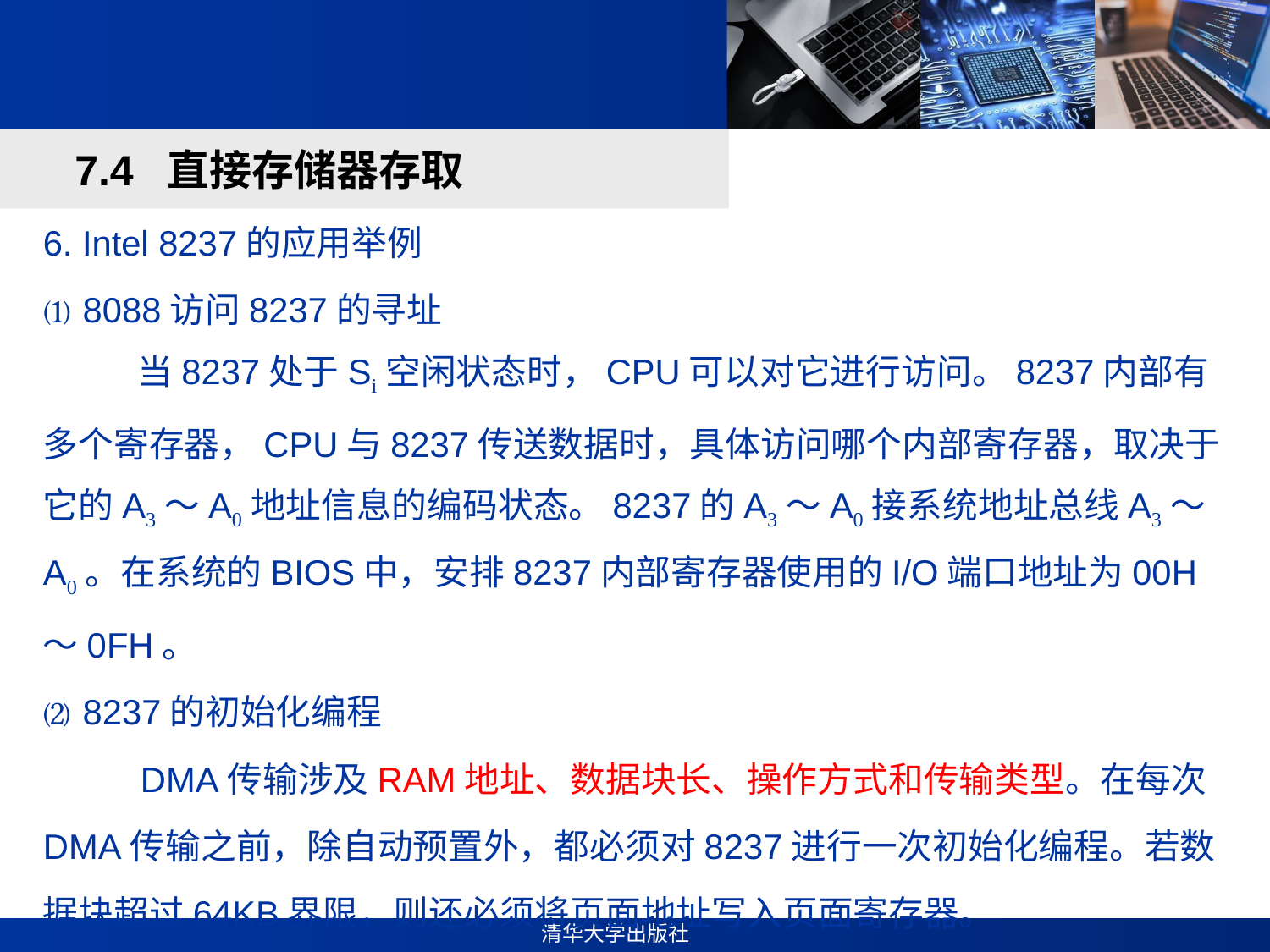

#
7.4  直接存储器存取
6. Intel 8237的应用举例
⑴ 8088访问8237的寻址
           当8237处于Si空闲状态时，CPU可以对它进行访问。8237内部有多个寄存器，CPU与8237传送数据时，具体访问哪个内部寄存器，取决于它的A3～A0地址信息的编码状态。8237的A3～A0接系统地址总线A3～A0。在系统的BIOS中，安排8237内部寄存器使用的I/O端口地址为00H～0FH。
⑵ 8237的初始化编程
          DMA传输涉及RAM地址、数据块长、操作方式和传输类型。在每次DMA传输之前，除自动预置外，都必须对8237进行一次初始化编程。若数据块超过64KB界限，则还必须将页面地址写入页面寄存器。